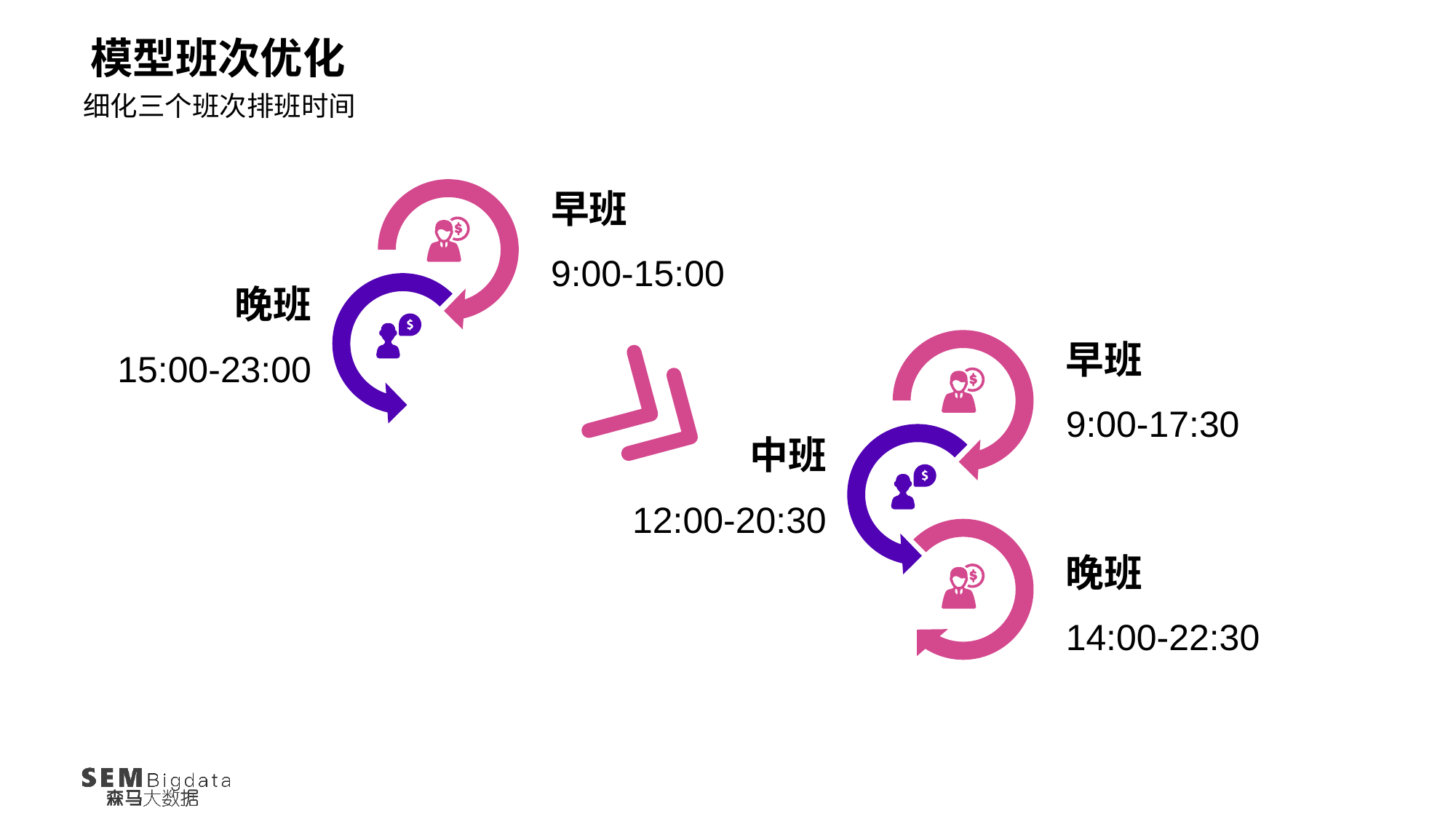

模型班次优化
细化三个班次排班时间

早班

9:00-15:00

晚班

15:00-23:00

早班

9:00-17:30

中班

12:00-20:30

晚班

14:00-22:30